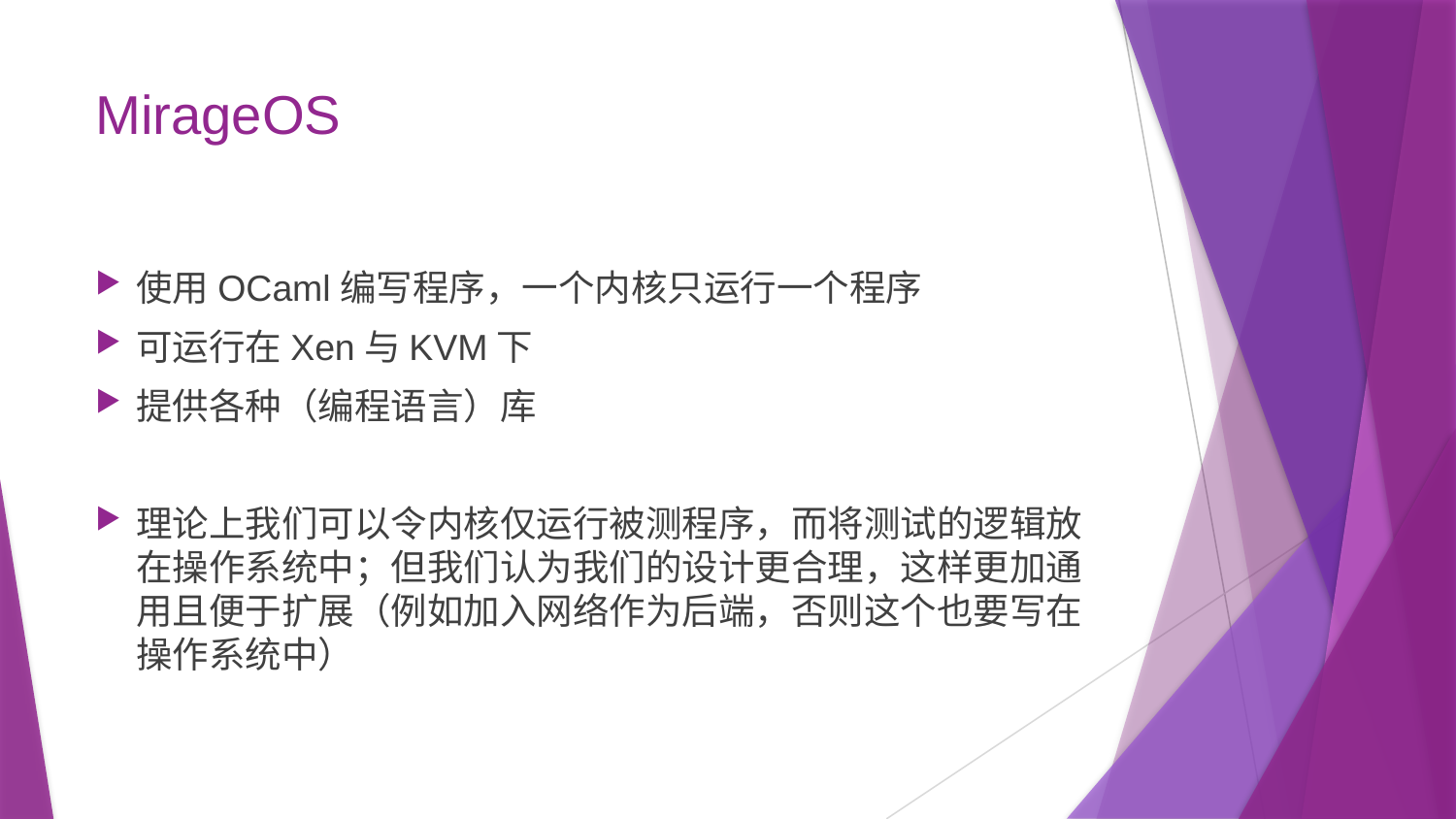

# MirageOS
使用OCaml编写程序，一个内核只运行一个程序
可运行在Xen与KVM下
提供各种（编程语言）库

理论上我们可以令内核仅运行被测程序，而将测试的逻辑放在操作系统中；但我们认为我们的设计更合理，这样更加通用且便于扩展（例如加入网络作为后端，否则这个也要写在操作系统中）